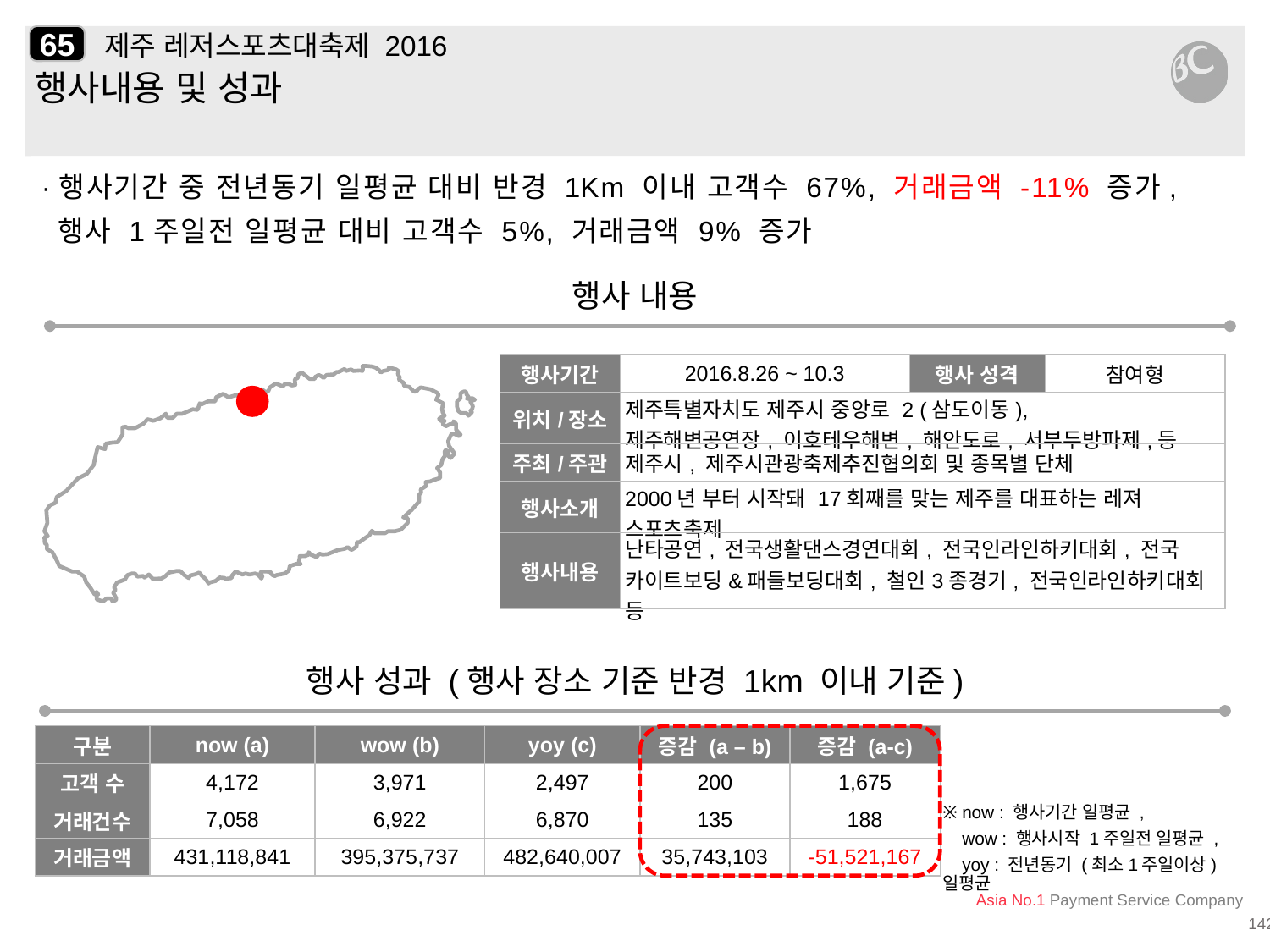

65
# 제주 레저스포츠대축제 2016
행사내용 및 성과
·행사기간 중 전년동기 일평균 대비 반경 1Km 이내 고객수 67%, 거래금액 -11% 증가,
 행사 1주일전 일평균 대비 고객수 5%, 거래금액 9% 증가
행사 내용
| 행사기간 | 2016.8.26 ~ 10.3 | 행사 성격 | 참여형 |
| --- | --- | --- | --- |
| 위치/장소 | 제주특별자치도 제주시 중앙로 2 (삼도이동), 제주해변공연장, 이호테우해변, 해안도로, 서부두방파제,등 |  |  |
| 주최/주관 | 제주시, 제주시관광축제추진협의회 및 종목별 단체 |  |  |
| 행사소개 | 2000년 부터 시작돼 17회째를 맞는 제주를 대표하는 레져 스포츠축제 |  |  |
| 행사내용 | 난타공연, 전국생활댄스경연대회, 전국인라인하키대회, 전국 카이트보딩&패들보딩대회, 철인3종경기, 전국인라인하키대회 등 |  |  |

행사 성과 (행사 장소 기준 반경 1km 이내 기준)
| 구분 | now (a) | wow (b) | yoy (c) | 증감 (a – b) | 증감 (a-c) |
| --- | --- | --- | --- | --- | --- |
| 고객 수 | 4,172 | 3,971 | 2,497 | 200 | 1,675 |
| 거래건수 | 7,058 | 6,922 | 6,870 | 135 | 188 |
| 거래금액 | 431,118,841 | 395,375,737 | 482,640,007 | 35,743,103 | -51,521,167 |

※ now : 행사기간 일평균 ,
    wow : 행사시작 1주일전 일평균 ,
    yoy : 전년동기 (최소1주일이상) 일평균